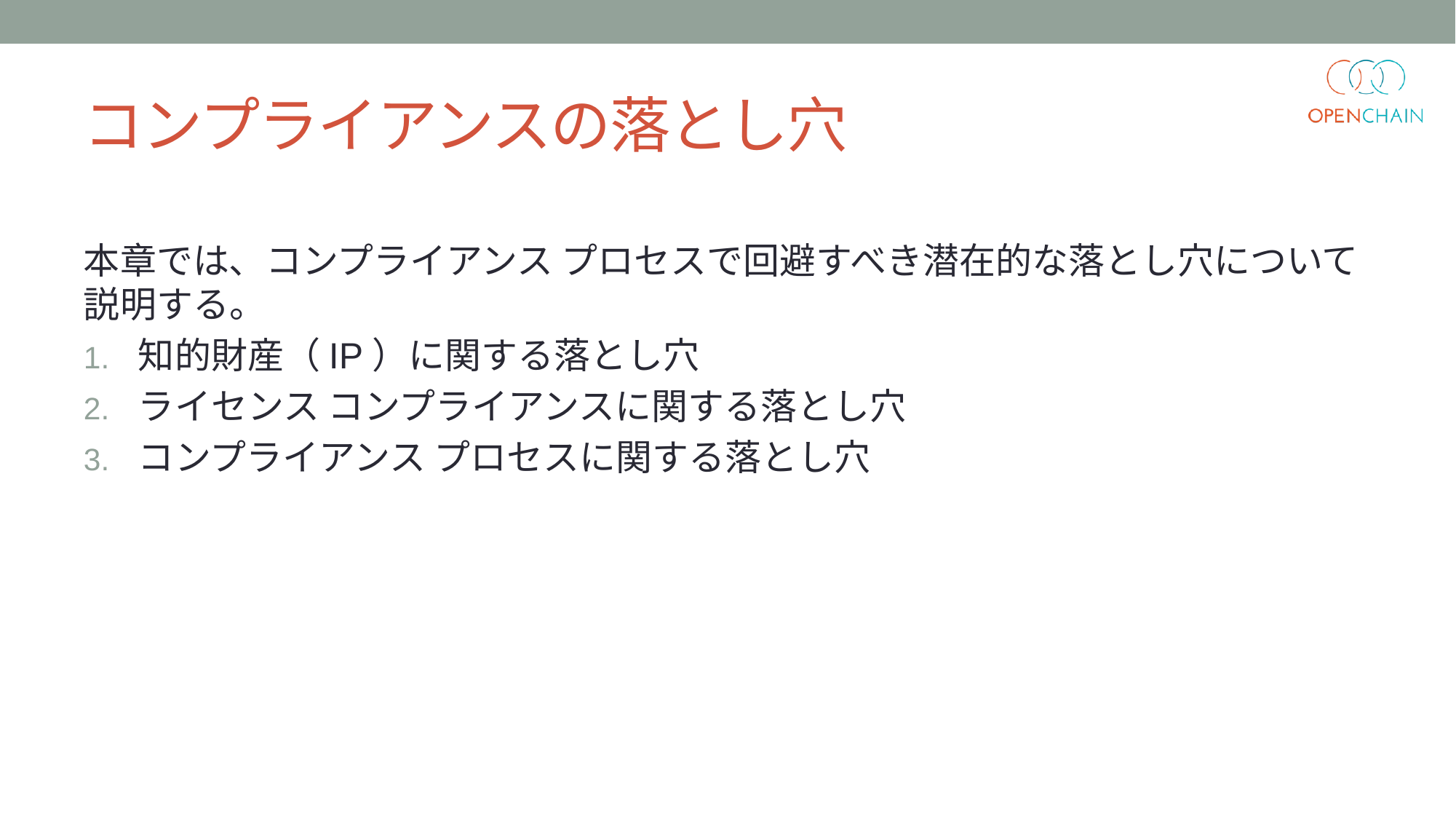

# コンプライアンスの落とし穴
本章では、コンプライアンス プロセスで回避すべき潜在的な落とし穴について説明する。
知的財産（IP）に関する落とし穴
ライセンス コンプライアンスに関する落とし穴
コンプライアンス プロセスに関する落とし穴